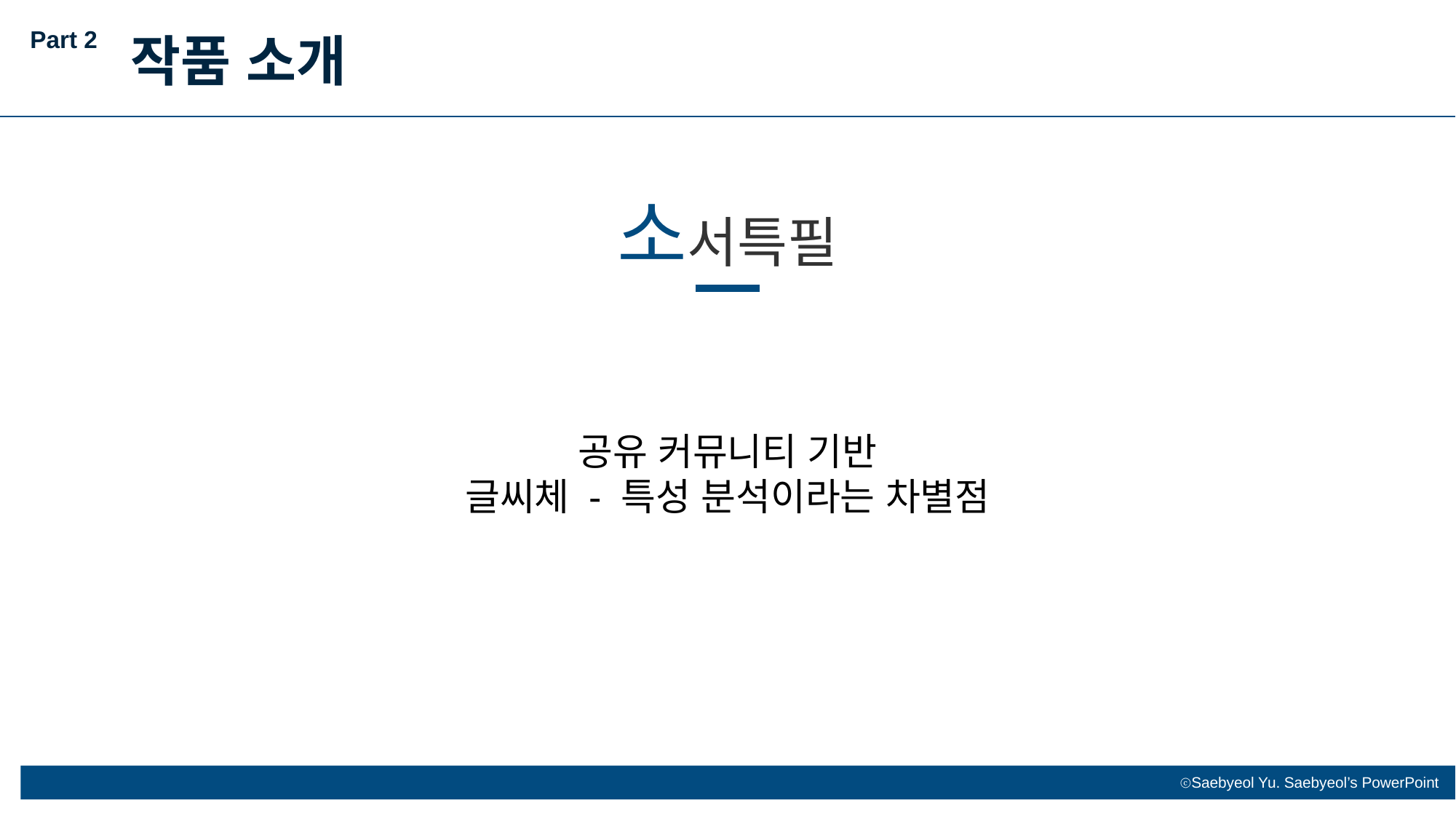

Part 2
작품 소개
소서특필
공유 커뮤니티 기반
글씨체 - 특성 분석이라는 차별점